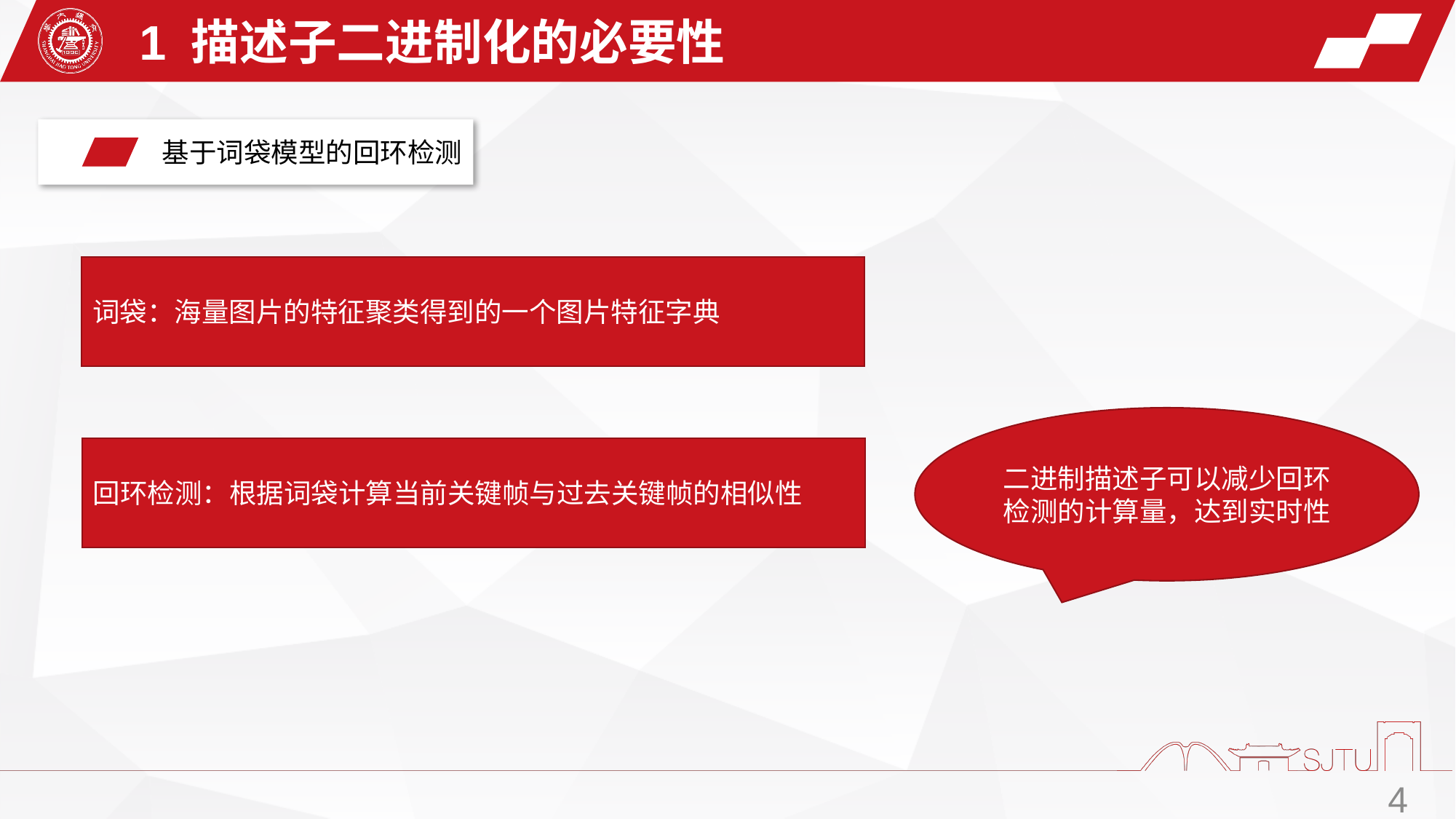

1 描述子二进制化的必要性
基于词袋模型的回环检测

词袋：海量图片的特征聚类得到的一个图片特征字典
二进制描述子可以减少回环检测的计算量，达到实时性
回环检测：根据词袋计算当前关键帧与过去关键帧的相似性

4